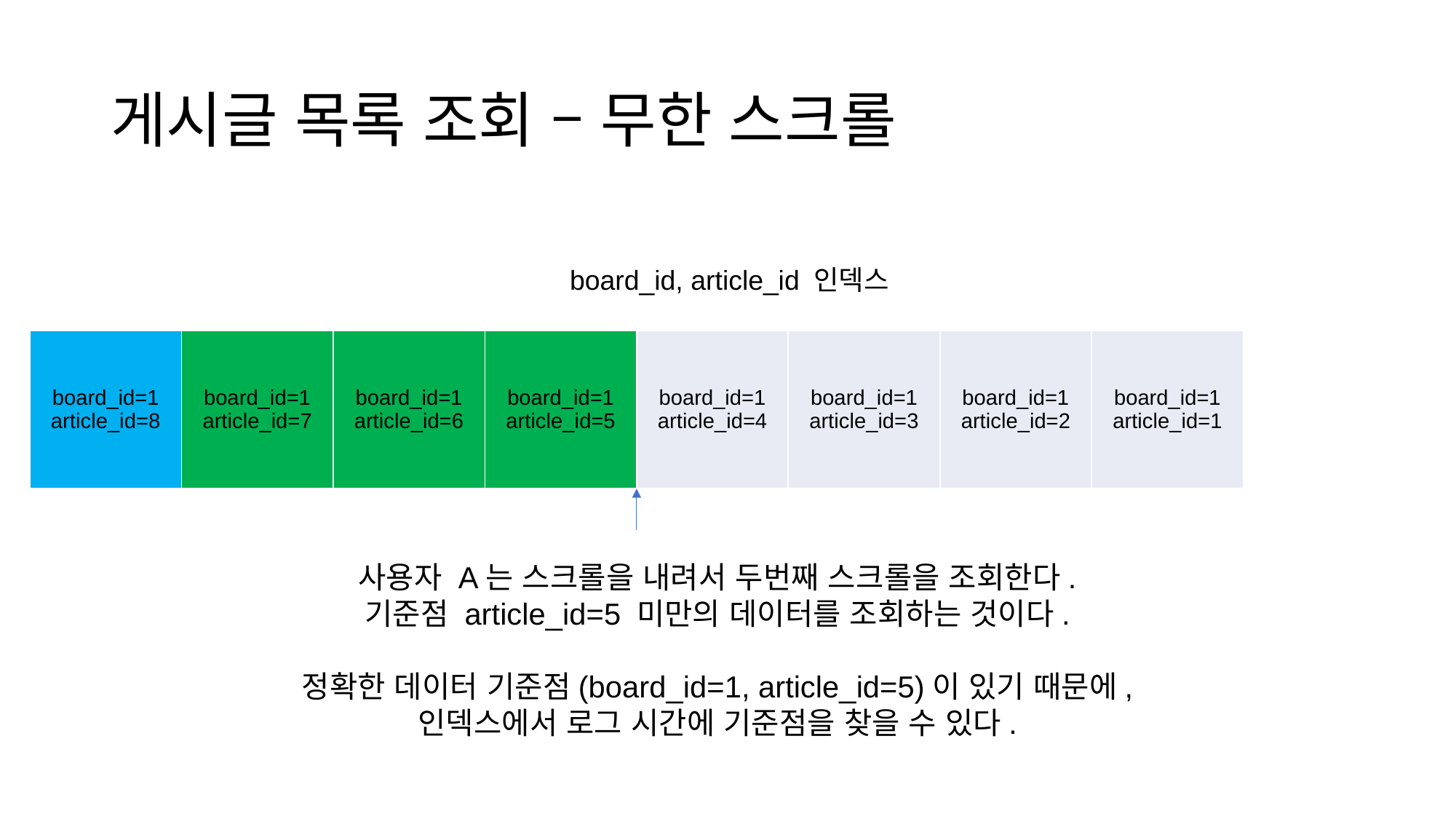

# 게시글 목록 조회 – 무한 스크롤
board_id, article_id 인덱스
| board\_id=1 article\_id=8 | board\_id=1 article\_id=7 | board\_id=1 article\_id=6 | board\_id=1 article\_id=5 | board\_id=1 article\_id=4 | board\_id=1 article\_id=3 | board\_id=1 article\_id=2 | board\_id=1 article\_id=1 |
| --- | --- | --- | --- | --- | --- | --- | --- |
사용자 A는 스크롤을 내려서 두번째 스크롤을 조회한다.
기준점 article_id=5 미만의 데이터를 조회하는 것이다.

정확한 데이터 기준점(board_id=1, article_id=5)이 있기 때문에,
인덱스에서 로그 시간에 기준점을 찾을 수 있다.